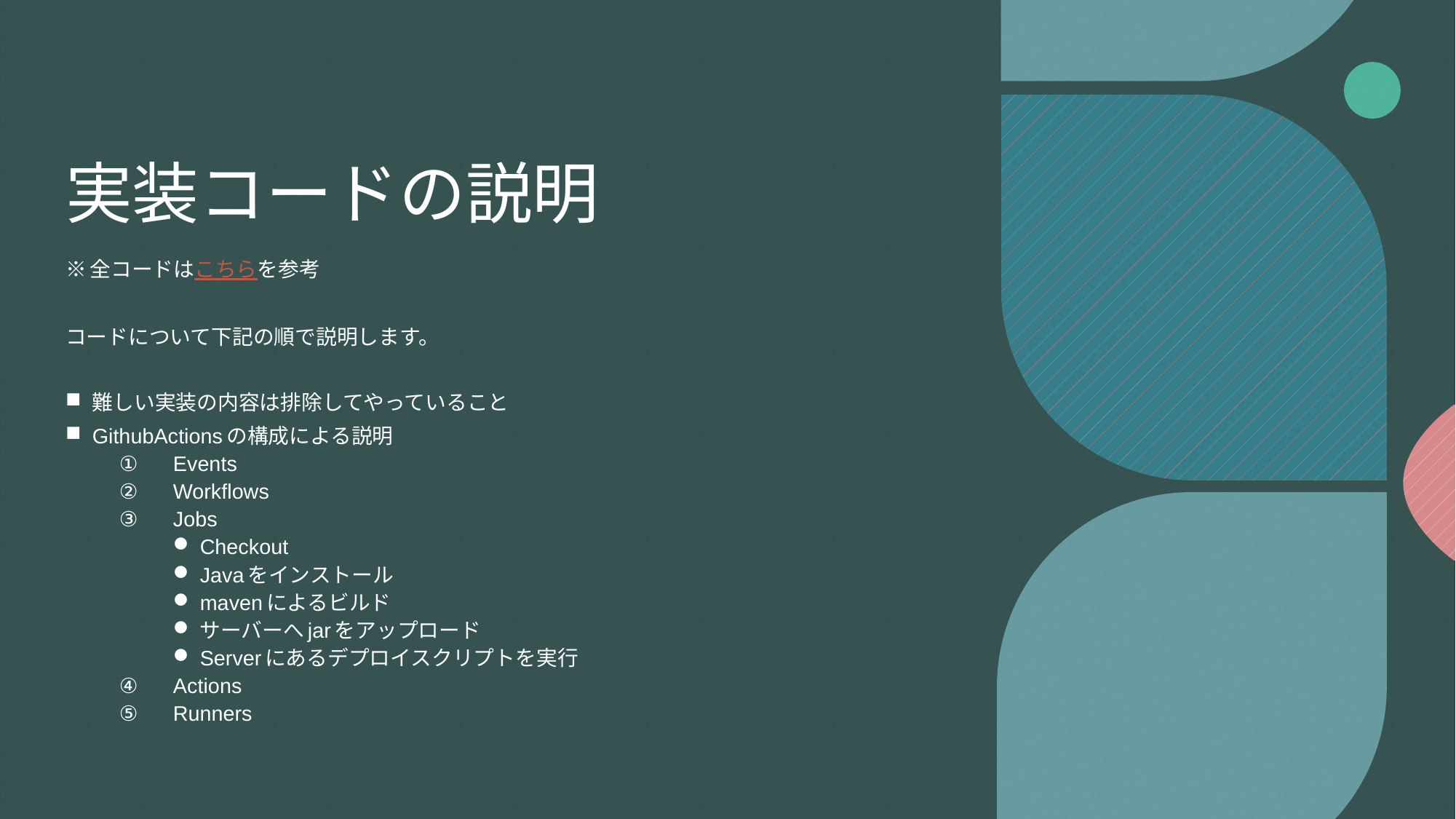

# 実装コードの説明
※全コードはこちらを参考

コードについて下記の順で説明します。

難しい実装の内容は排除してやっていること
GithubActionsの構成による説明
Events
Workflows
Jobs
Checkout
Javaをインストール
mavenによるビルド
サーバーへjarをアップロード
Serverにあるデプロイスクリプトを実行
Actions
Runners